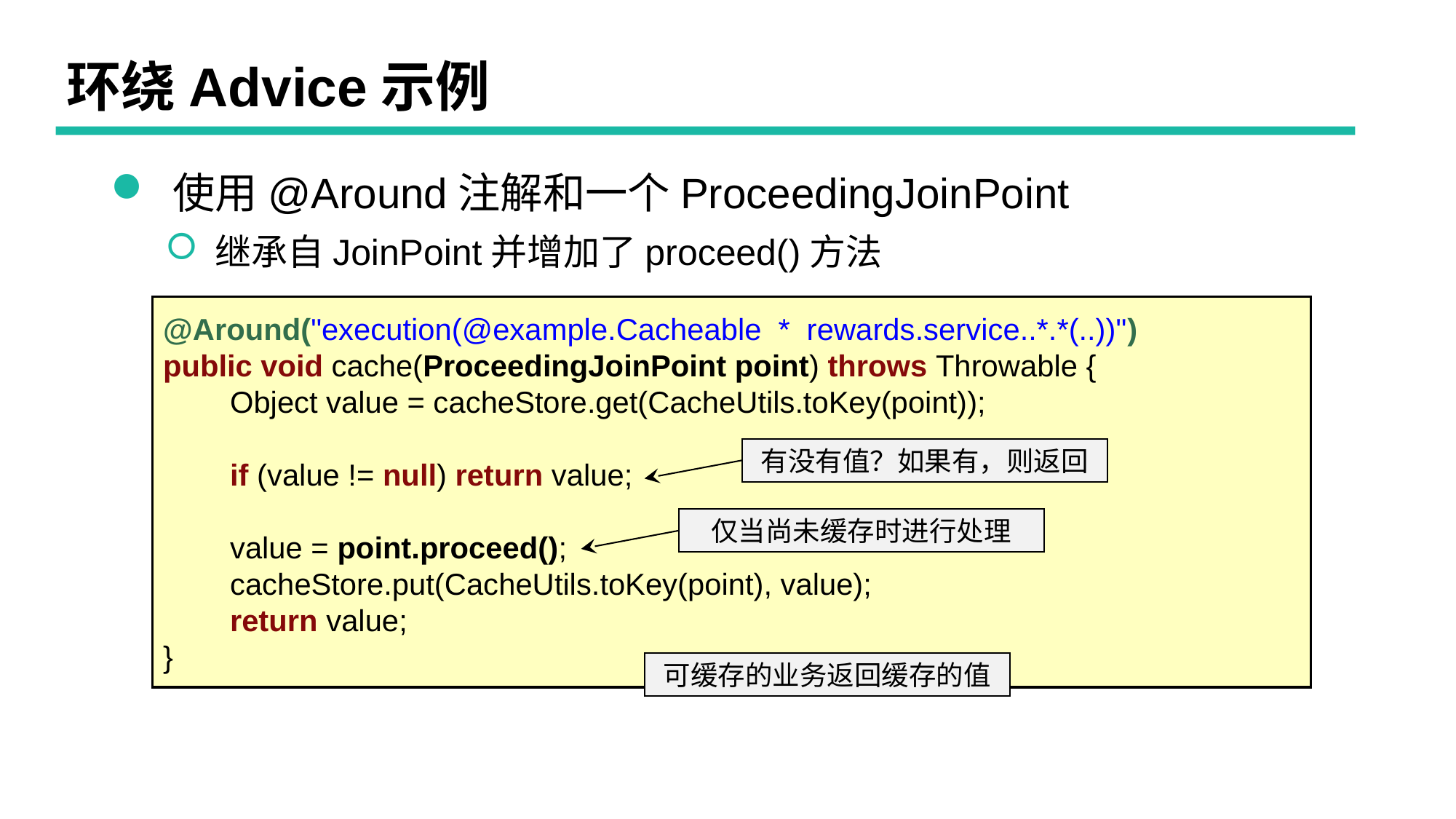

# 环绕Advice示例
 使用@Around注解和一个ProceedingJoinPoint
 继承自JoinPoint并增加了proceed()方法
@Around("execution(@example.Cacheable  *  rewards.service..*.*(..))")
public void cache(ProceedingJoinPoint point) throws Throwable {
        Object value = cacheStore.get(CacheUtils.toKey(point));

        if (value != null) return value;

        value = point.proceed();
        cacheStore.put(CacheUtils.toKey(point), value);
        return value;
}
有没有值？如果有，则返回
仅当尚未缓存时进行处理
可缓存的业务返回缓存的值